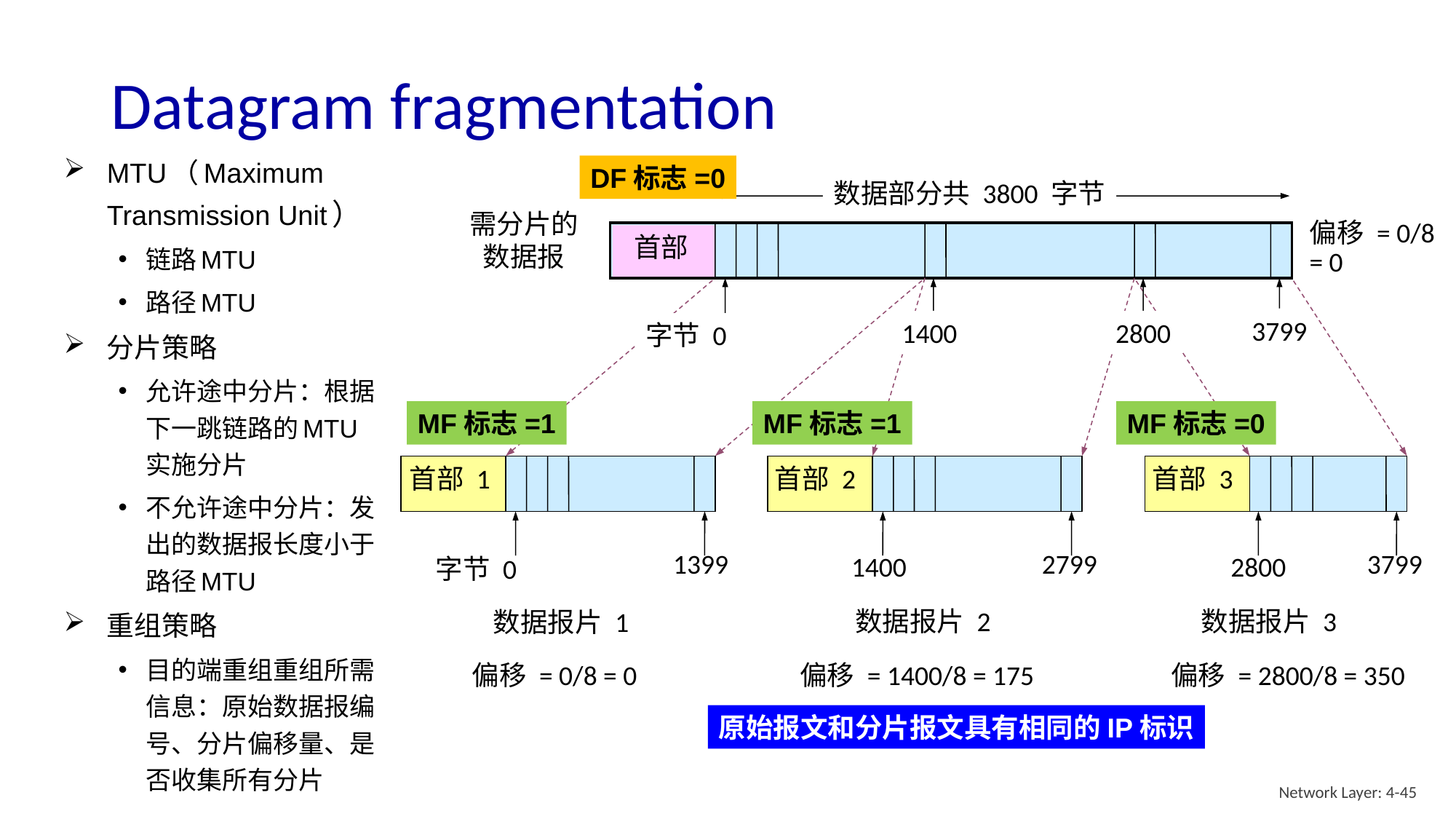

# Datagram fragmentation
MTU（Maximum Transmission Unit）
链路MTU
路径MTU
分片策略
允许途中分片：根据下一跳链路的MTU实施分片
不允许途中分片：发出的数据报长度小于路径MTU
重组策略
目的端重组重组所需信息：原始数据报编号、分片偏移量、是否收集所有分片
DF标志=0
数据部分共 3800 字节

需分片的
数据报
偏移 = 0/8
= 0

首部

3799
1400
2800
字节 0
MF标志=1
MF标志=1
MF标志=0

首部 1

首部 2

首部 3

1399
2799
3799
1400
2800
字节 0
数据报片 2
数据报片 3
数据报片 1
偏移 = 0/8 = 0
偏移 = 1400/8 = 175
偏移 = 2800/8 = 350
原始报文和分片报文具有相同的IP标识
Network Layer: 4-45